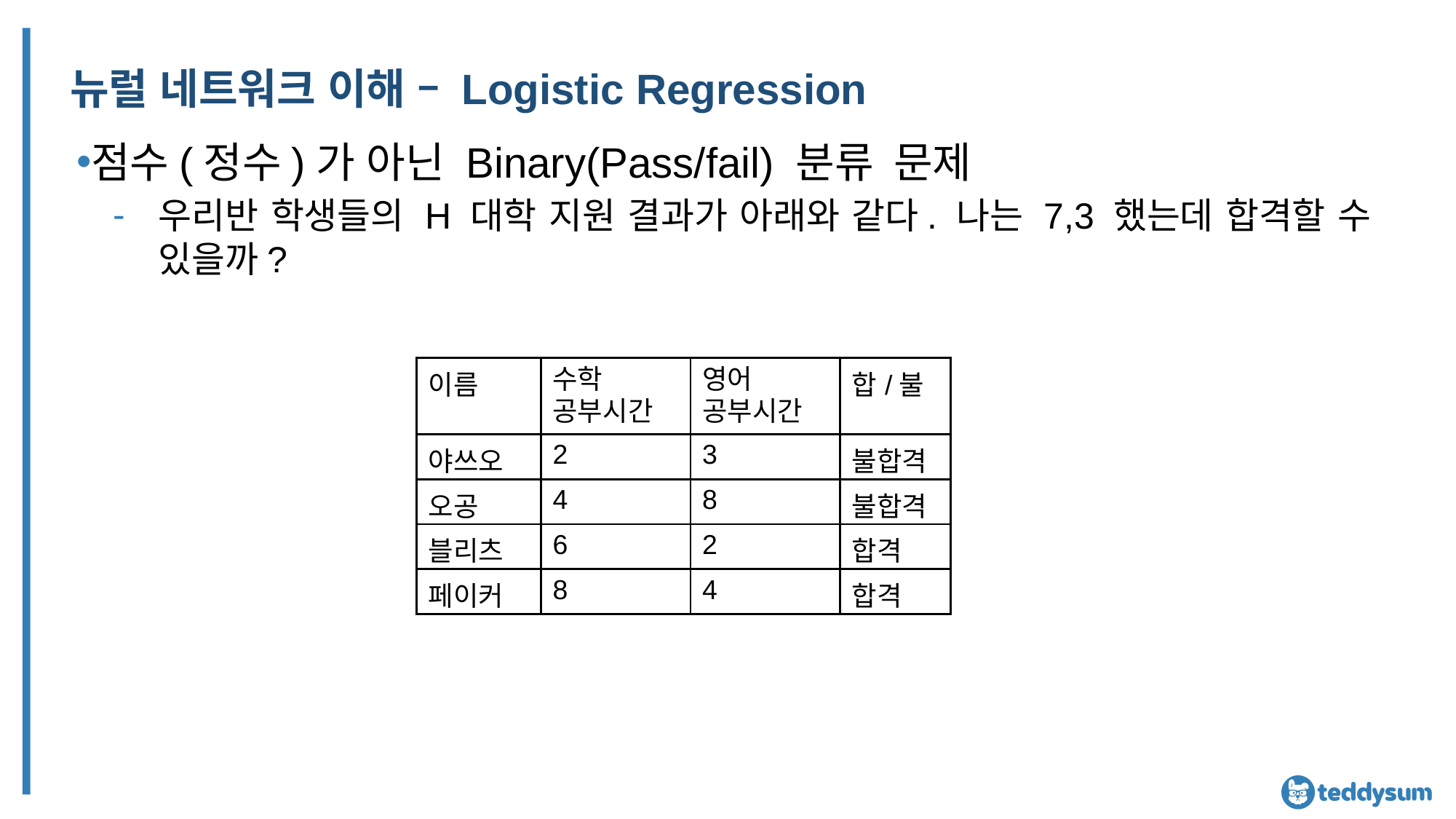

# 뉴럴 네트워크 이해 – Logistic Regression
점수(정수)가 아닌 Binary(Pass/fail) 분류 문제
우리반 학생들의 H 대학 지원 결과가 아래와 같다. 나는 7,3 했는데 합격할 수 있을까?
| 이름 | 수학 공부시간 | 영어 공부시간 | 합/불 |
| --- | --- | --- | --- |
| 야쓰오 | 2 | 3 | 불합격 |
| 오공 | 4 | 8 | 불합격 |
| 블리츠 | 6 | 2 | 합격 |
| 페이커 | 8 | 4 | 합격 |